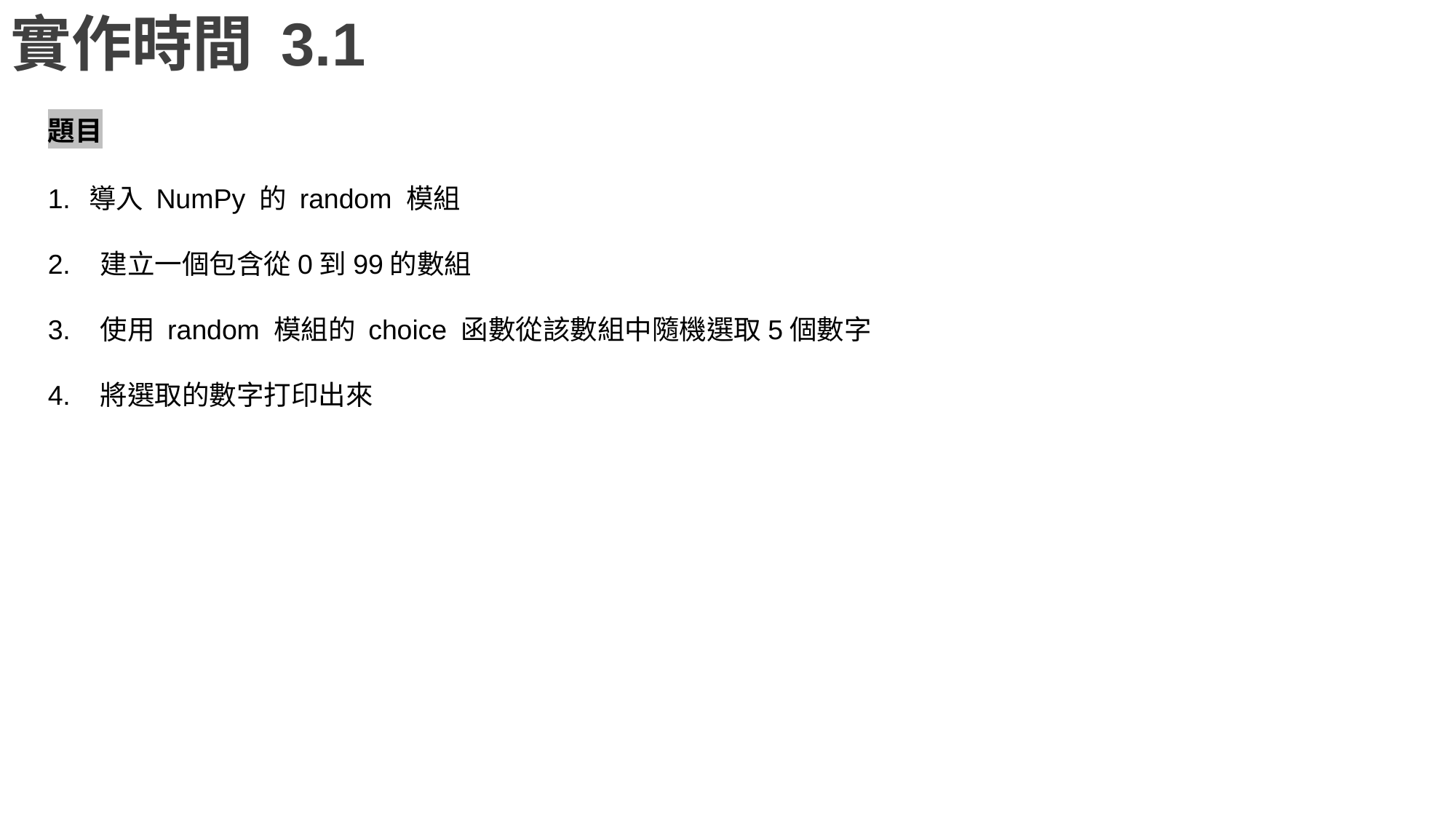

實作時間 3.1
題目
導入 NumPy 的 random 模組

2.   建立一個包含從0到99的數組

3.   使用 random 模組的 choice 函數從該數組中隨機選取5個數字

4.   將選取的數字打印出來